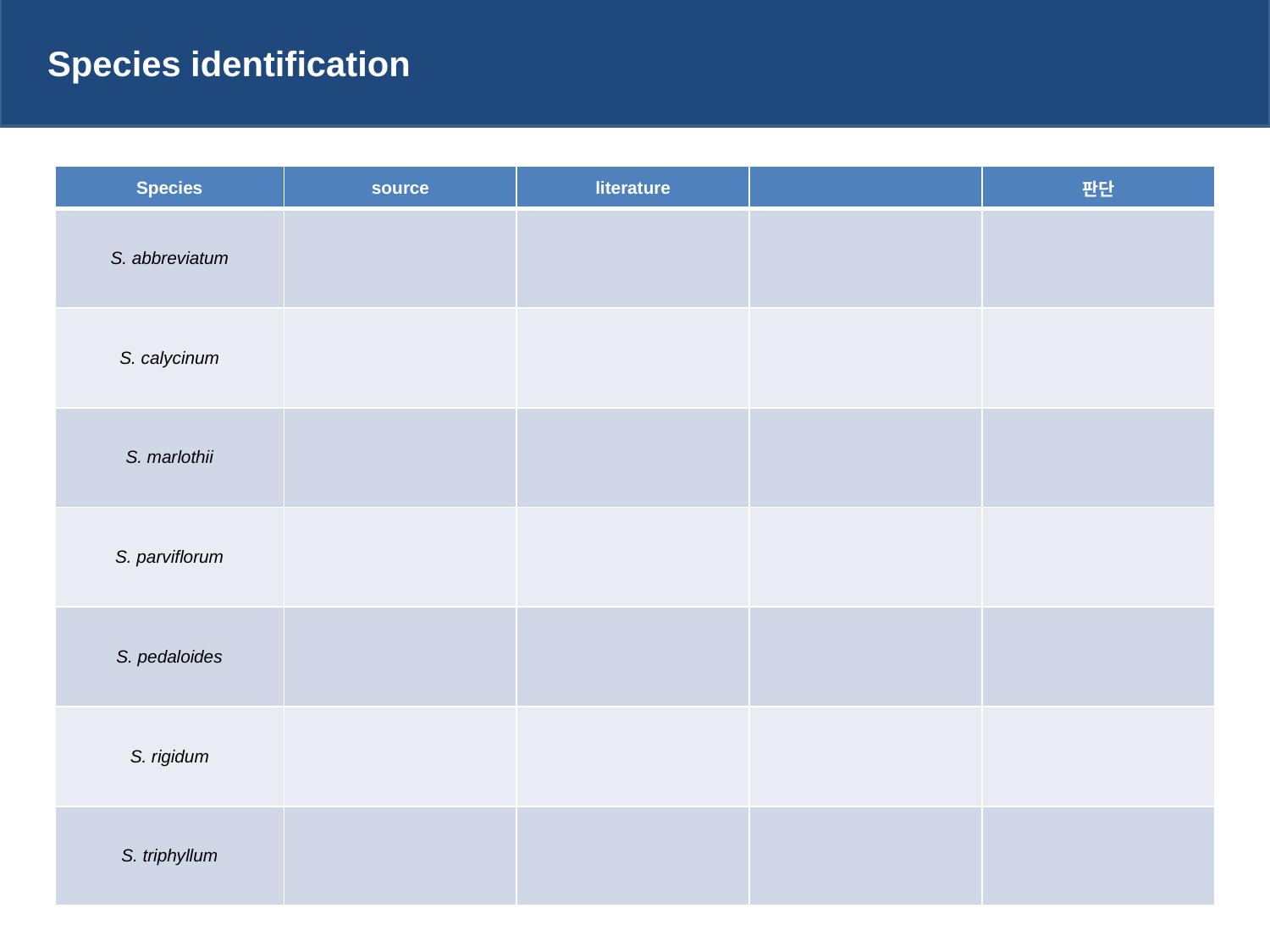

Species identification
| Species | source | literature |  | 판단 |
| --- | --- | --- | --- | --- |
| S. abbreviatum |  |  |  |  |
| S. calycinum |  |  |  |  |
| S. marlothii |  |  |  |  |
| S. parviflorum |  |  |  |  |
| S. pedaloides |  |  |  |  |
| S. rigidum |  |  |  |  |
| S. triphyllum |  |  |  |  |